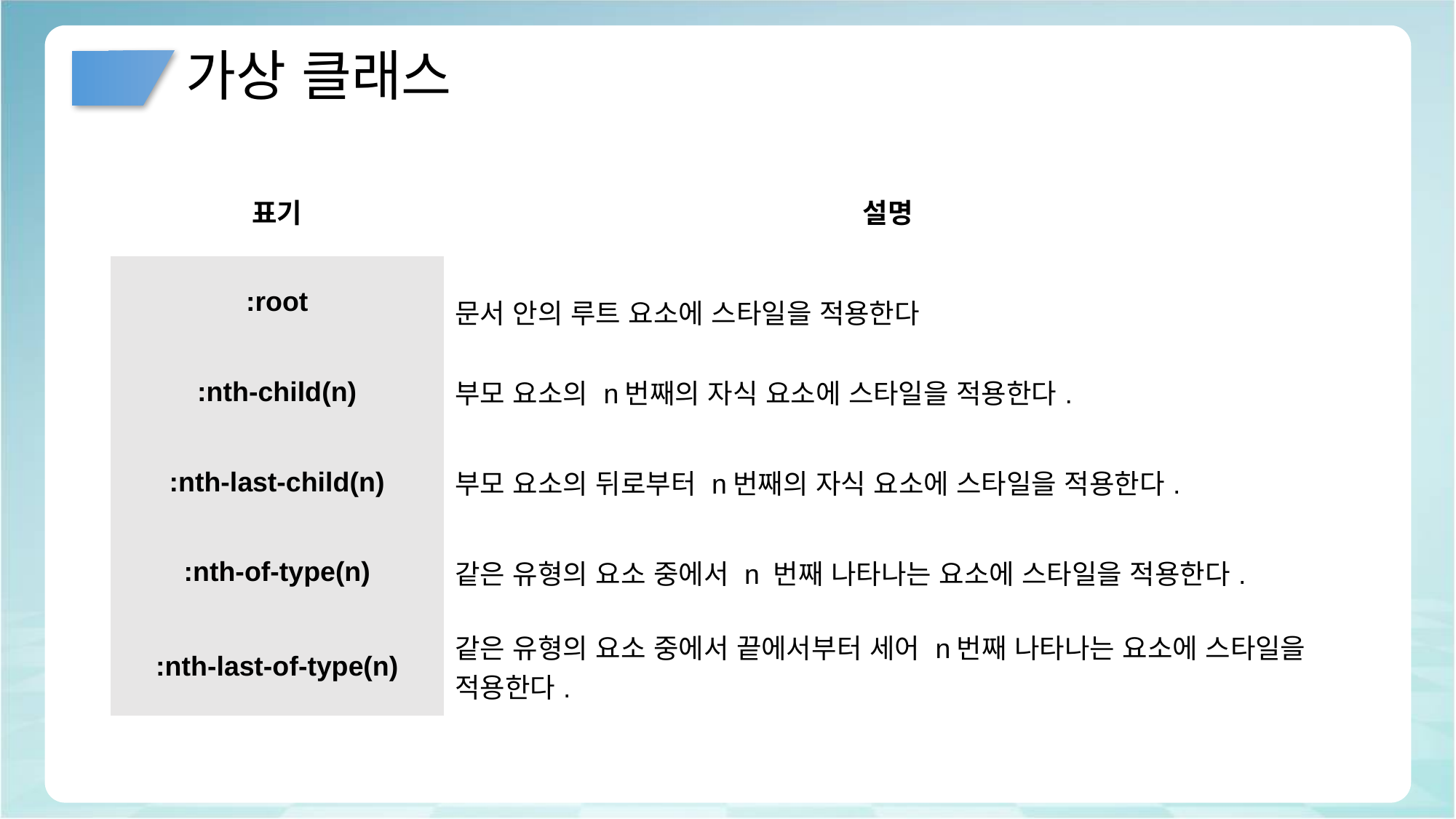

# 가상 클래스
| 표기 | 설명 |
| --- | --- |
| :root | 문서 안의 루트 요소에 스타일을 적용한다 |
| :nth-child(n) | 부모 요소의 n번째의 자식 요소에 스타일을 적용한다. |
| :nth-last-child(n) | 부모 요소의 뒤로부터 n번째의 자식 요소에 스타일을 적용한다. |
| :nth-of-type(n) | 같은 유형의 요소 중에서 n 번째 나타나는 요소에 스타일을 적용한다. |
| :nth-last-of-type(n) | 같은 유형의 요소 중에서 끝에서부터 세어 n번째 나타나는 요소에 스타일을 적용한다. |